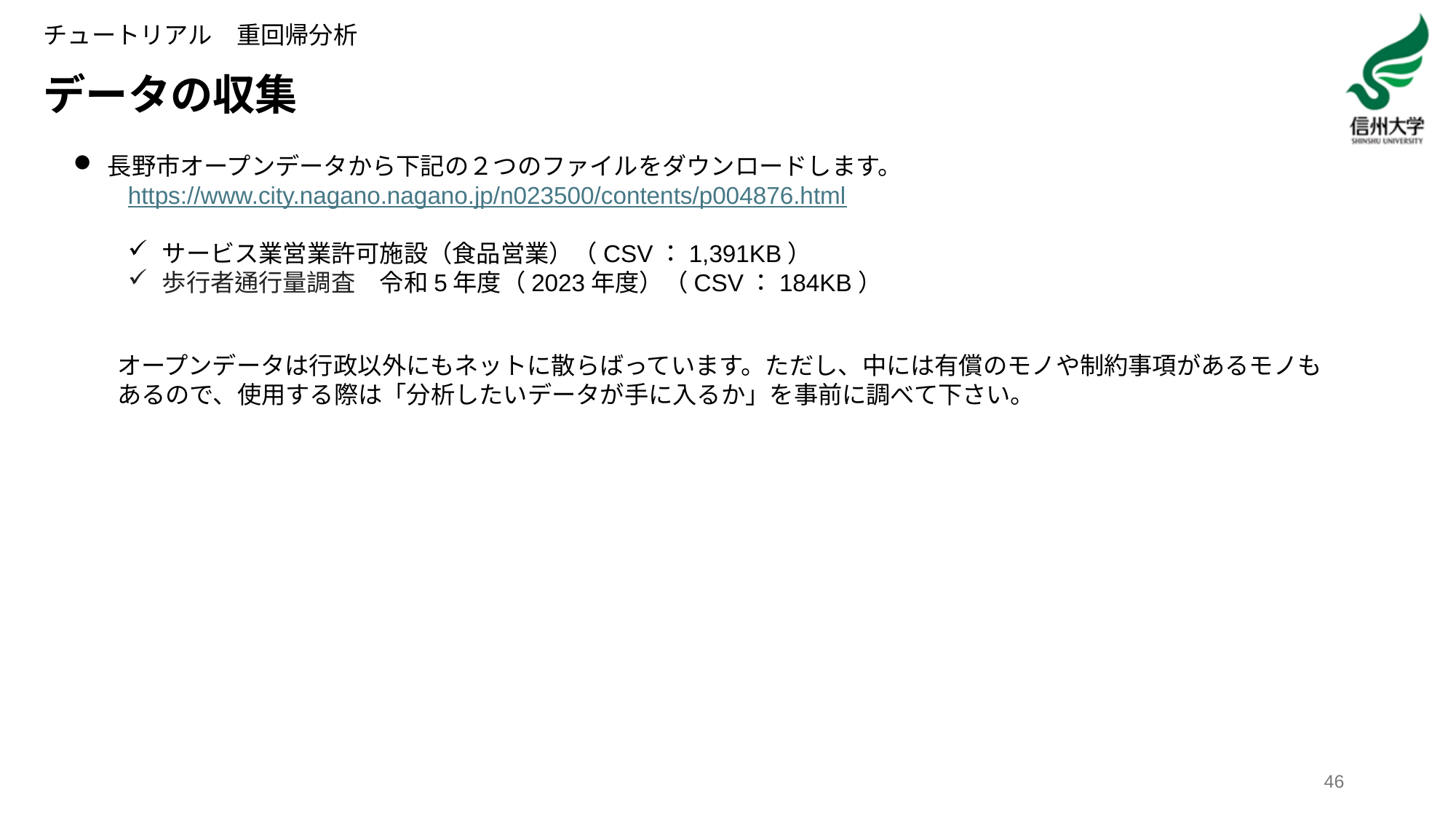

チュートリアル　重回帰分析
# データの収集
長野市オープンデータから下記の２つのファイルをダウンロードします。
https://www.city.nagano.nagano.jp/n023500/contents/p004876.html

サービス業営業許可施設（食品営業）（CSV：1,391KB）
歩行者通行量調査　令和5年度（2023年度）（CSV：184KB）
オープンデータは行政以外にもネットに散らばっています。ただし、中には有償のモノや制約事項があるモノもあるので、使用する際は「分析したいデータが手に入るか」を事前に調べて下さい。
46